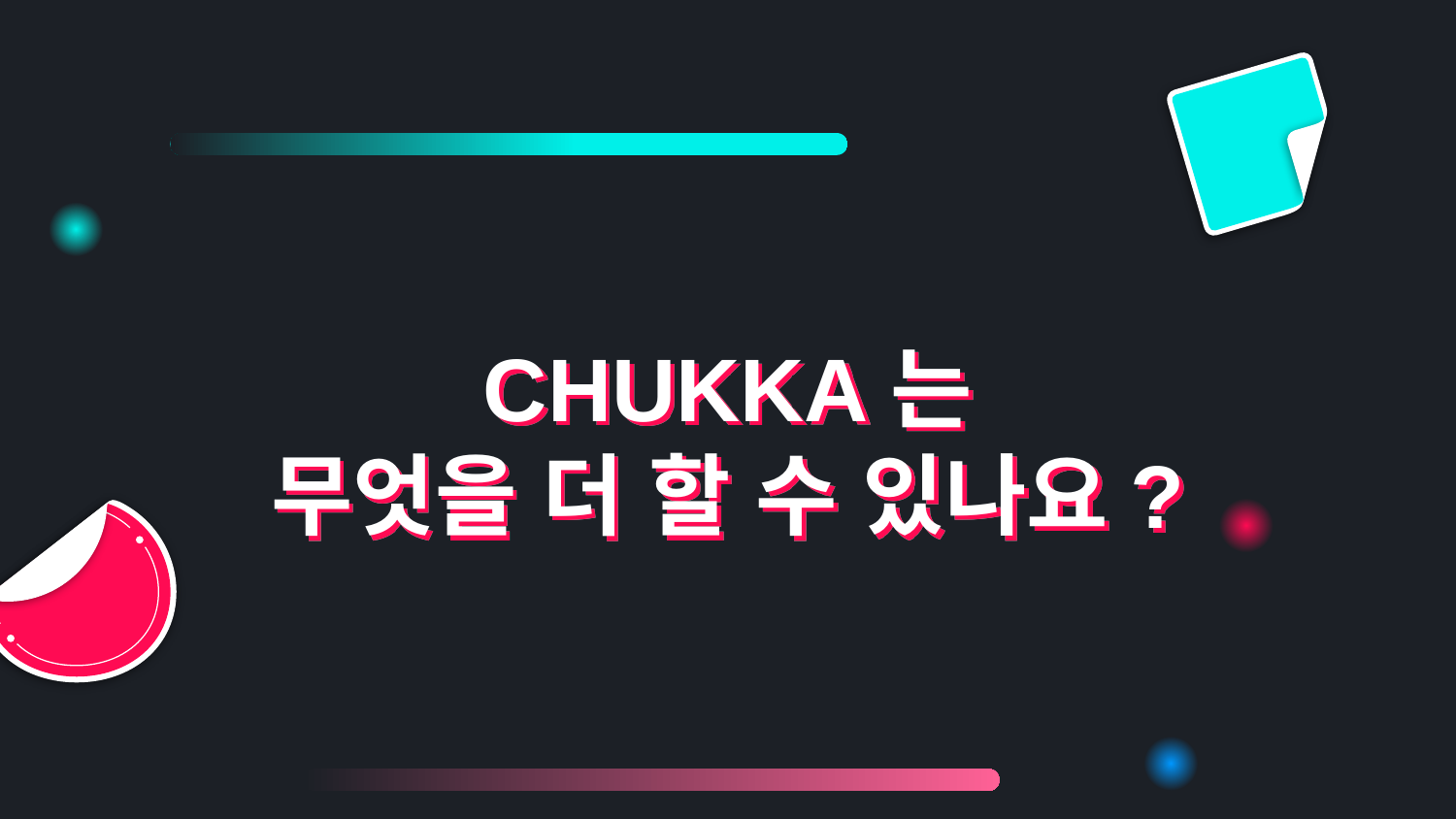

# CHUKKA는 무엇을 더 할 수 있나요?